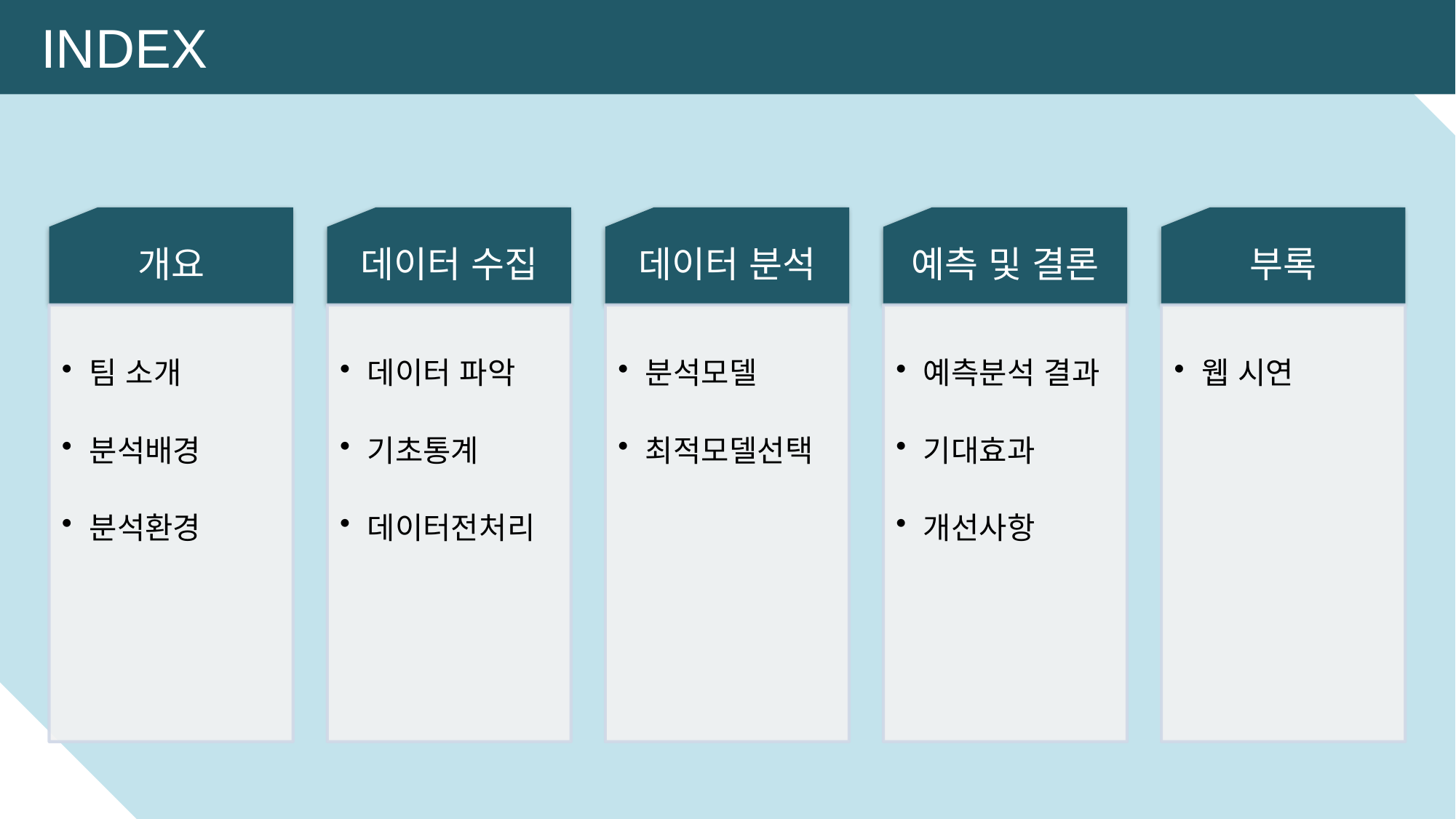

INDEX
개요
팀 소개
분석배경
분석환경
데이터 수집
데이터 파악
기초통계
데이터전처리
데이터 분석
분석모델
최적모델선택
예측 및 결론
예측분석 결과
기대효과
개선사항
부록
웹 시연